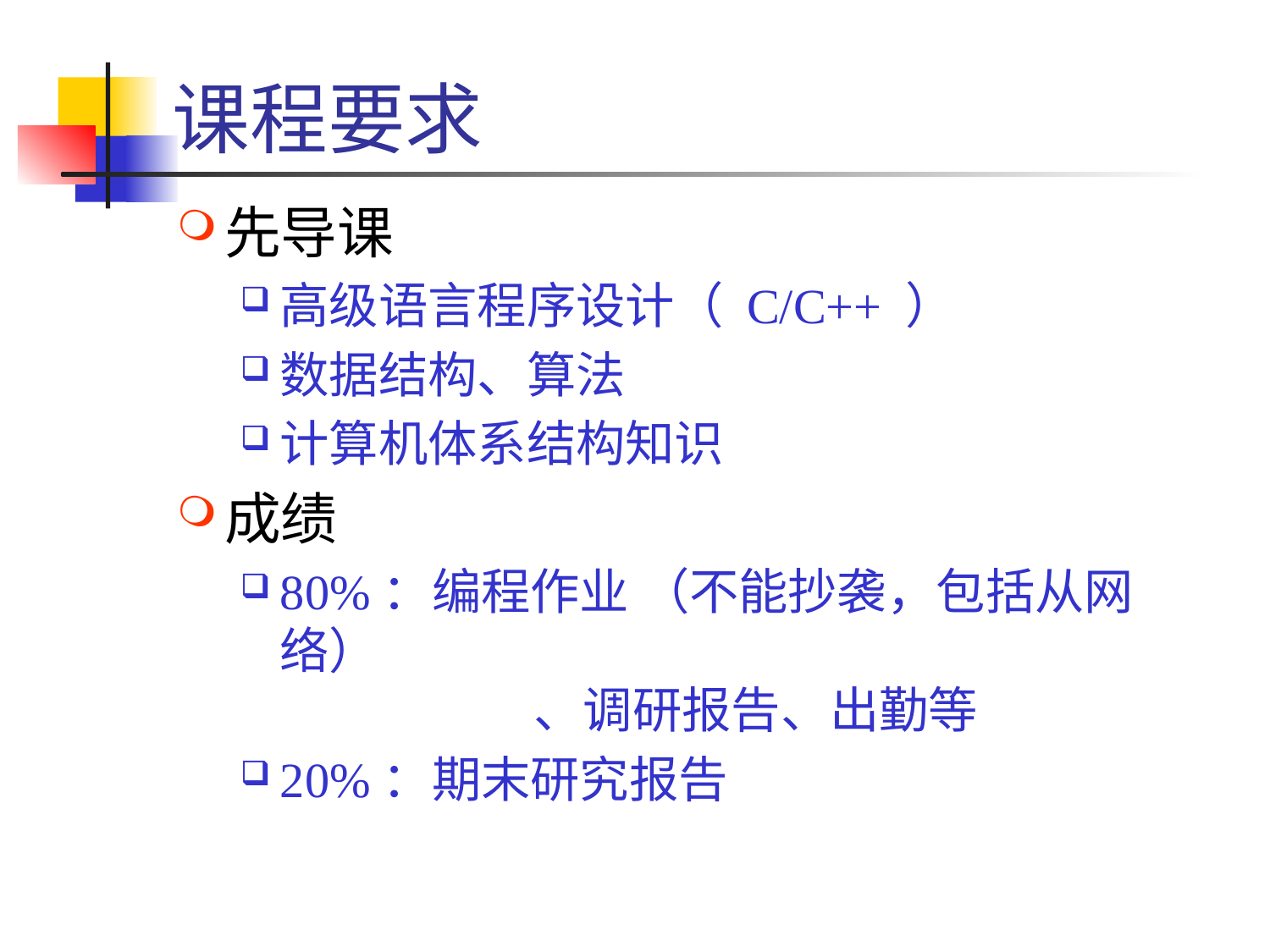

# 课程要求
先导课
高级语言程序设计（ C/C++ ）
数据结构、算法
计算机体系结构知识
成绩
80%：编程作业 （不能抄袭，包括从网络）
		、调研报告、出勤等
20%：期末研究报告